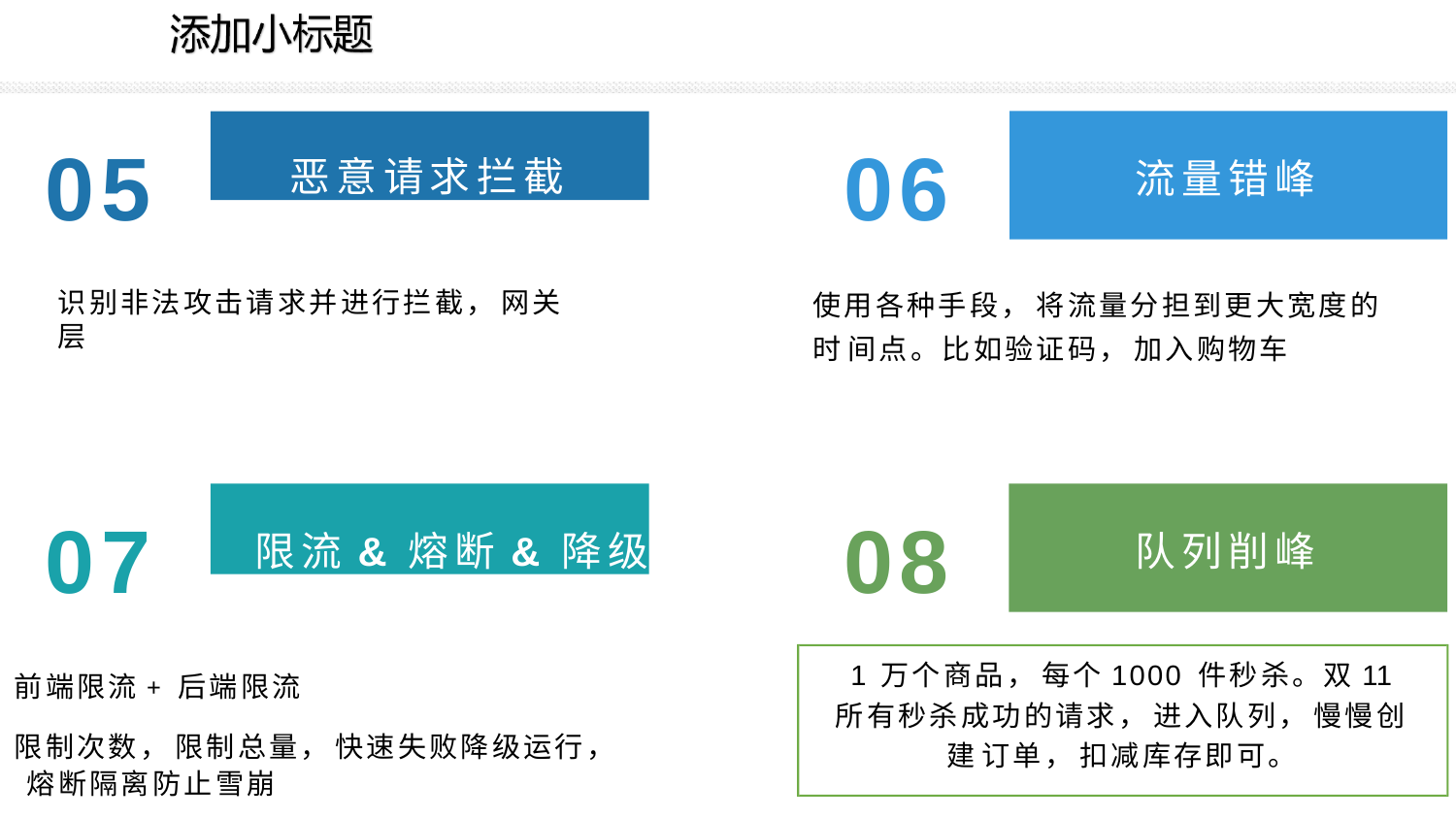

恶意请求拦截

# 05
06
流量错峰
使用各种手段， 将流量分担到更大宽度的时 间点。比如验证码， 加入购物车
识别非法攻击请求并进行拦截， 网关层
限流& 熔断& 降级

07
08
队列削峰

1 万个商品， 每个1000 件秒杀。双11
所有秒杀成功的请求， 进入队列， 慢慢创建 订单， 扣减库存即可。
前端限流+ 后端限流
限制次数， 限制总量， 快速失败降级运行，  熔断隔离防止雪崩